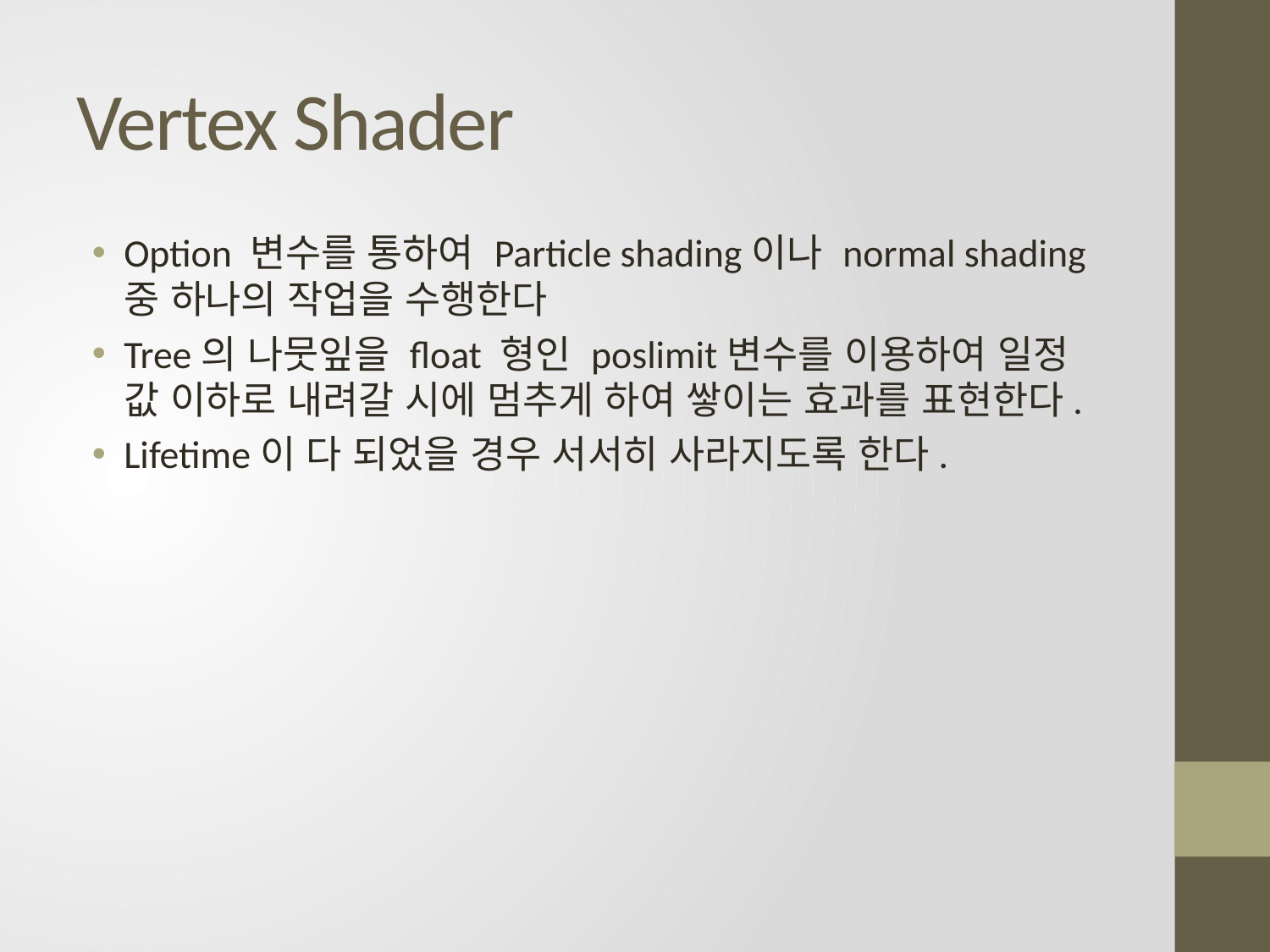

# Vertex Shader
Option 변수를 통하여 Particle shading이나 normal shading 중 하나의 작업을 수행한다
Tree의 나뭇잎을 float 형인 poslimit변수를 이용하여 일정 값 이하로 내려갈 시에 멈추게 하여 쌓이는 효과를 표현한다.
Lifetime이 다 되었을 경우 서서히 사라지도록 한다.